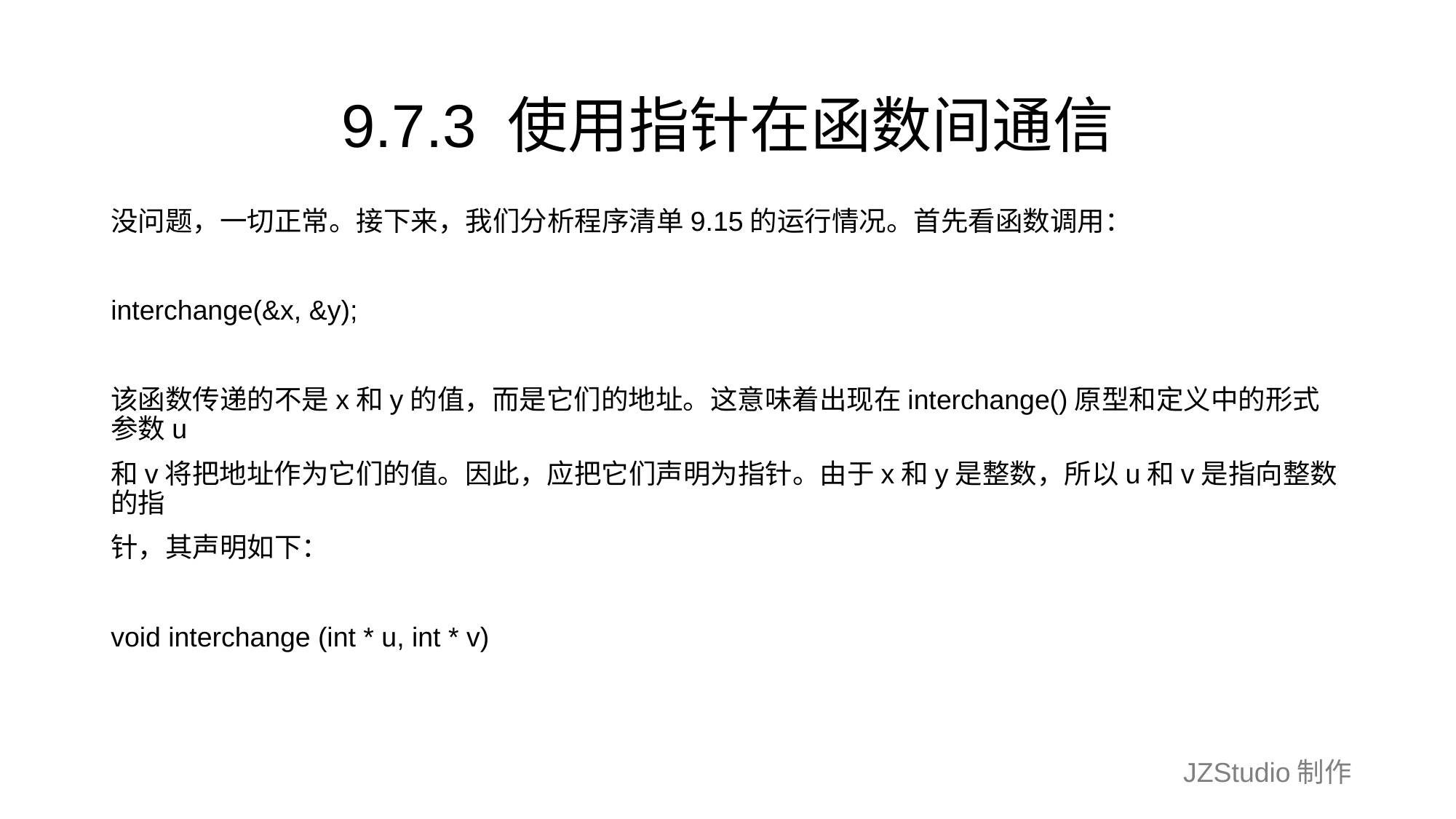

# 9.7.3 使用指针在函数间通信
没问题，一切正常。接下来，我们分析程序清单9.15的运行情况。首先看函数调用：

interchange(&x, &y);

该函数传递的不是x和y的值，而是它们的地址。这意味着出现在interchange()原型和定义中的形式参数u
和v将把地址作为它们的值。因此，应把它们声明为指针。由于x和y是整数，所以u和v是指向整数的指
针，其声明如下：

void interchange (int * u, int * v)